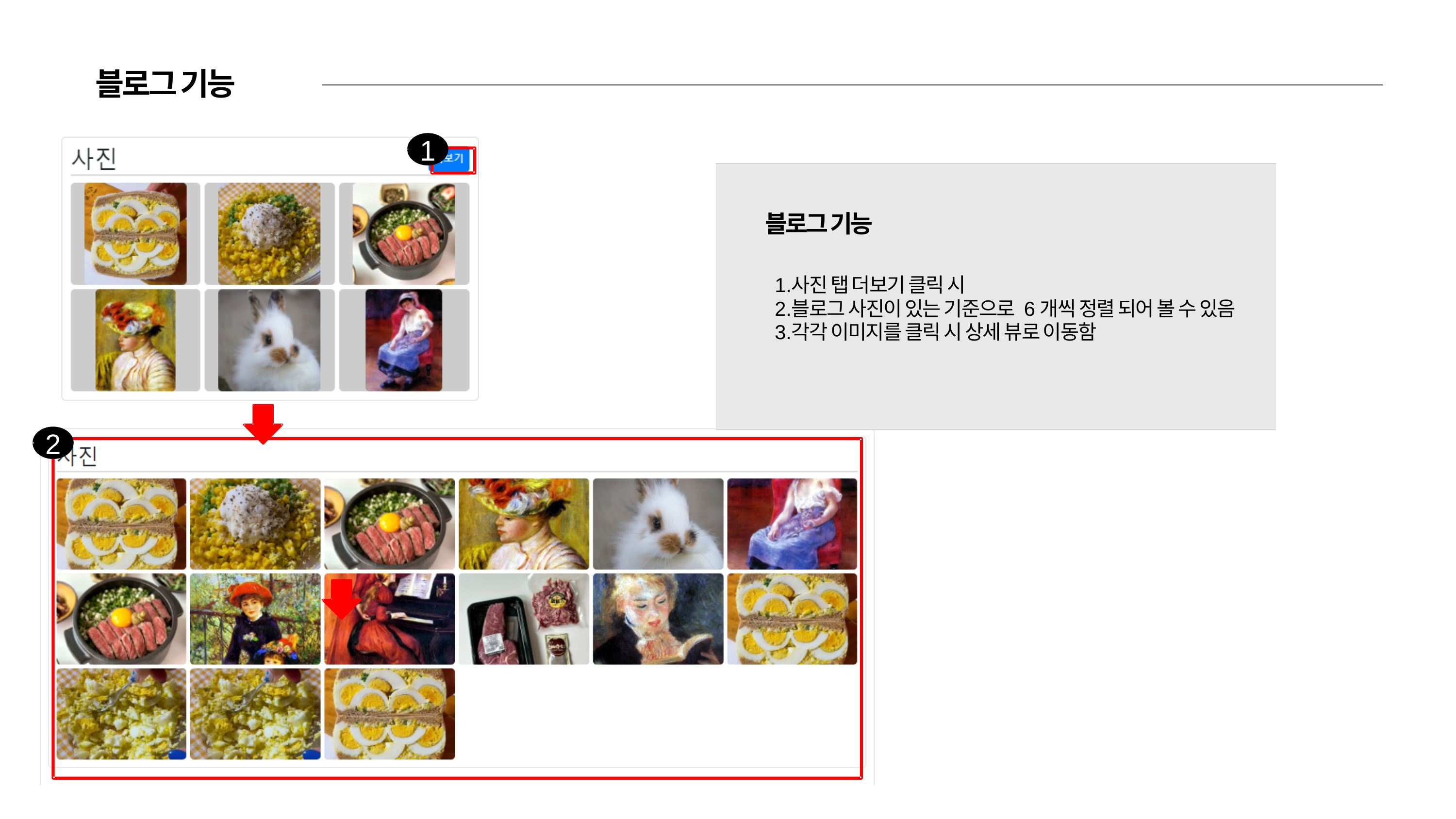

블로그 기능

1

블로그 기능
사진 탭 더보기 클릭 시
블로그 사진이 있는 기준으로 6개씩 정렬 되어 볼 수 있음
각각 이미지를 클릭 시 상세 뷰로 이동함

2